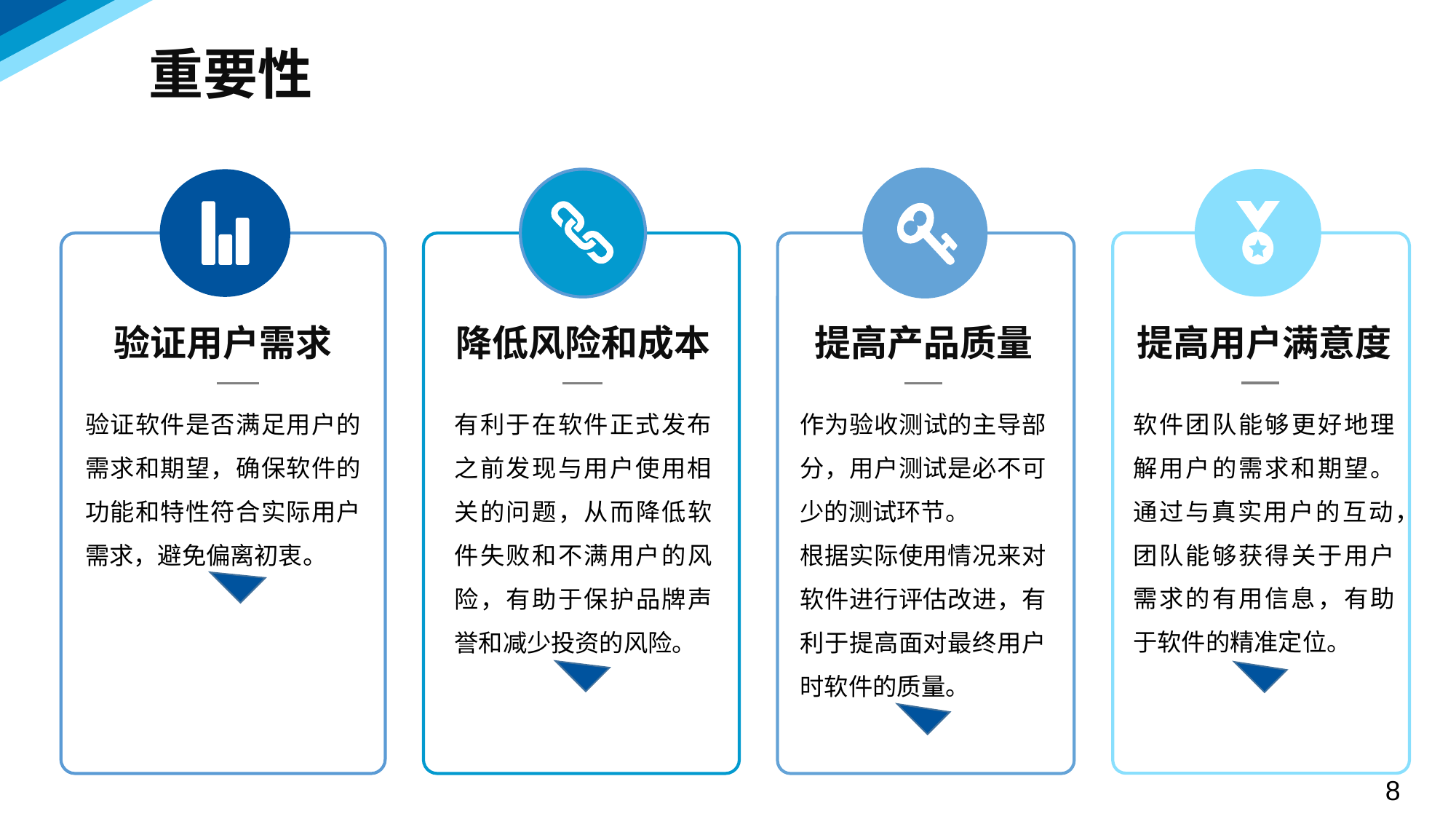

重要性

提高用户满意度
软件团队能够更好地理解用户的需求和期望。通过与真实用户的互动，团队能够获得关于用户需求的有用信息，有助于软件的精准定位。

降低风险和成本
有利于在软件正式发布之前发现与用户使用相关的问题，从而降低软件失败和不满用户的风险，有助于保护品牌声誉和减少投资的风险。

验证用户需求
验证软件是否满足用户的需求和期望，确保软件的功能和特性符合实际用户需求，避免偏离初衷。

提高产品质量
作为验收测试的主导部分，用户测试是必不可少的测试环节。
根据实际使用情况来对软件进行评估改进，有利于提高面对最终用户时软件的质量。

8